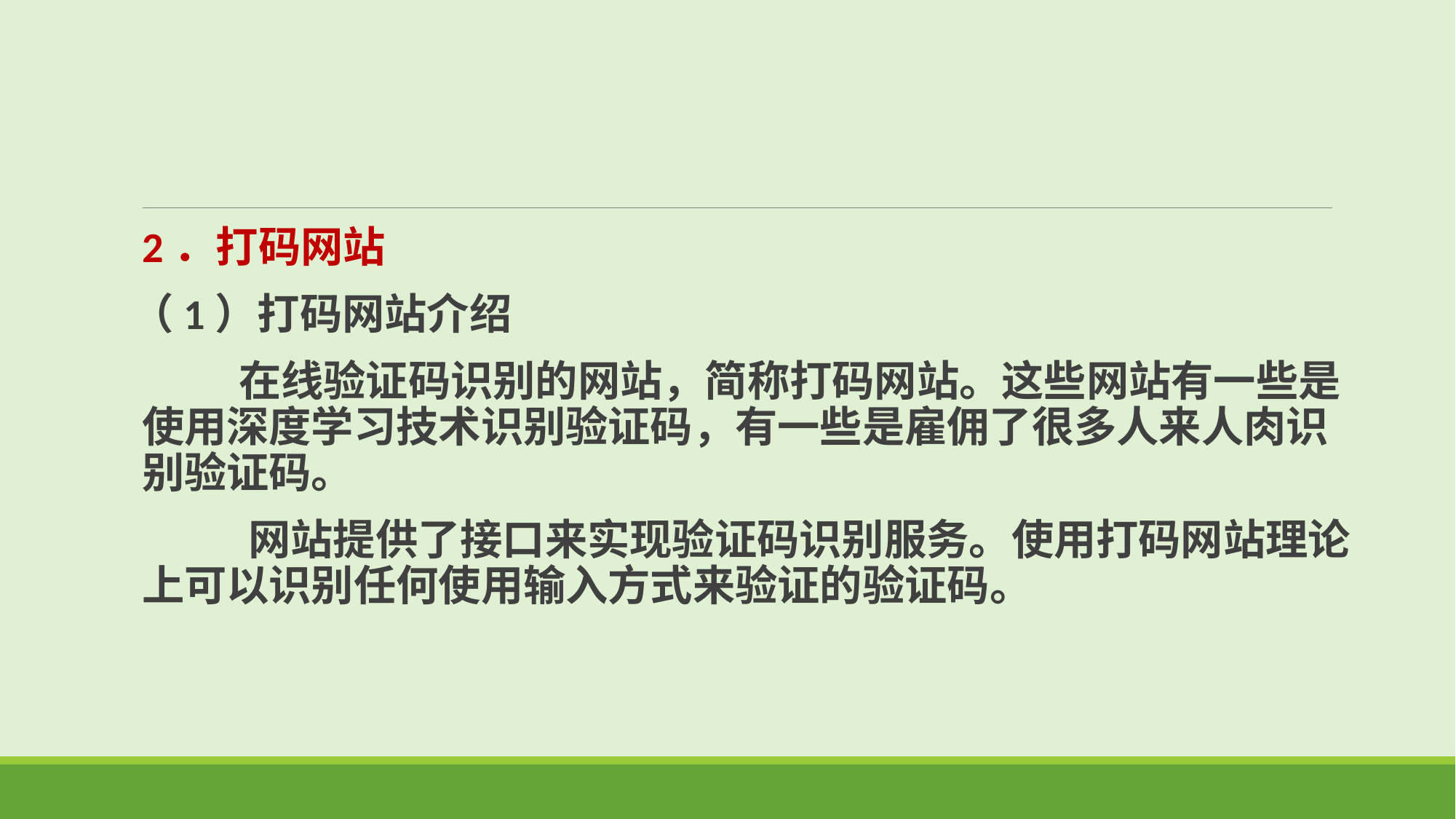

2．打码网站
（1）打码网站介绍
         在线验证码识别的网站，简称打码网站。这些网站有一些是使用深度学习技术识别验证码，有一些是雇佣了很多人来人肉识别验证码。
          网站提供了接口来实现验证码识别服务。使用打码网站理论上可以识别任何使用输入方式来验证的验证码。